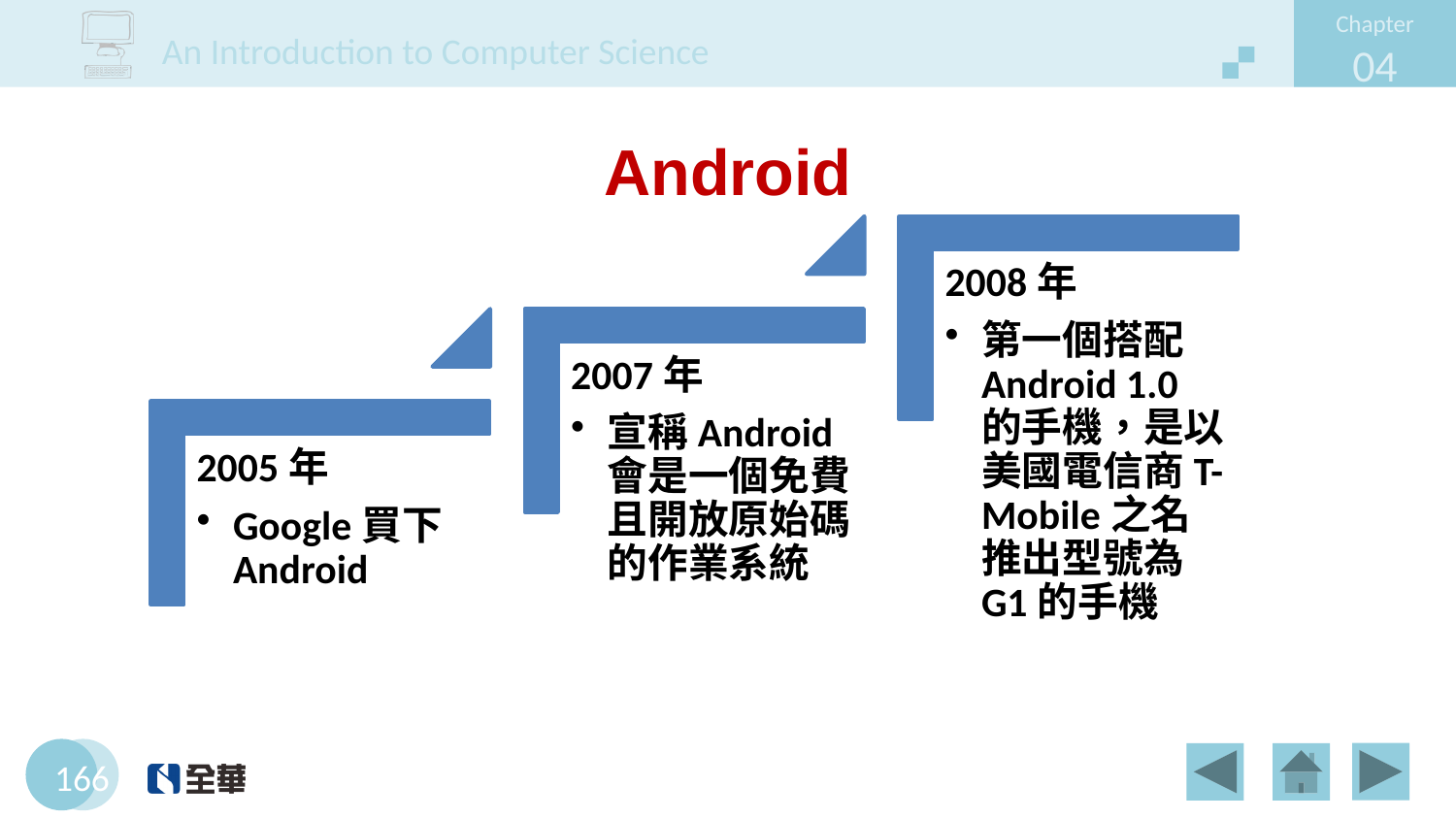

# Android
2005年
Google買下Android
2007年
宣稱Android會是一個免費且開放原始碼的作業系統
2008年
第一個搭配Android 1.0的手機，是以美國電信商T-Mobile之名推出型號為G1的手機